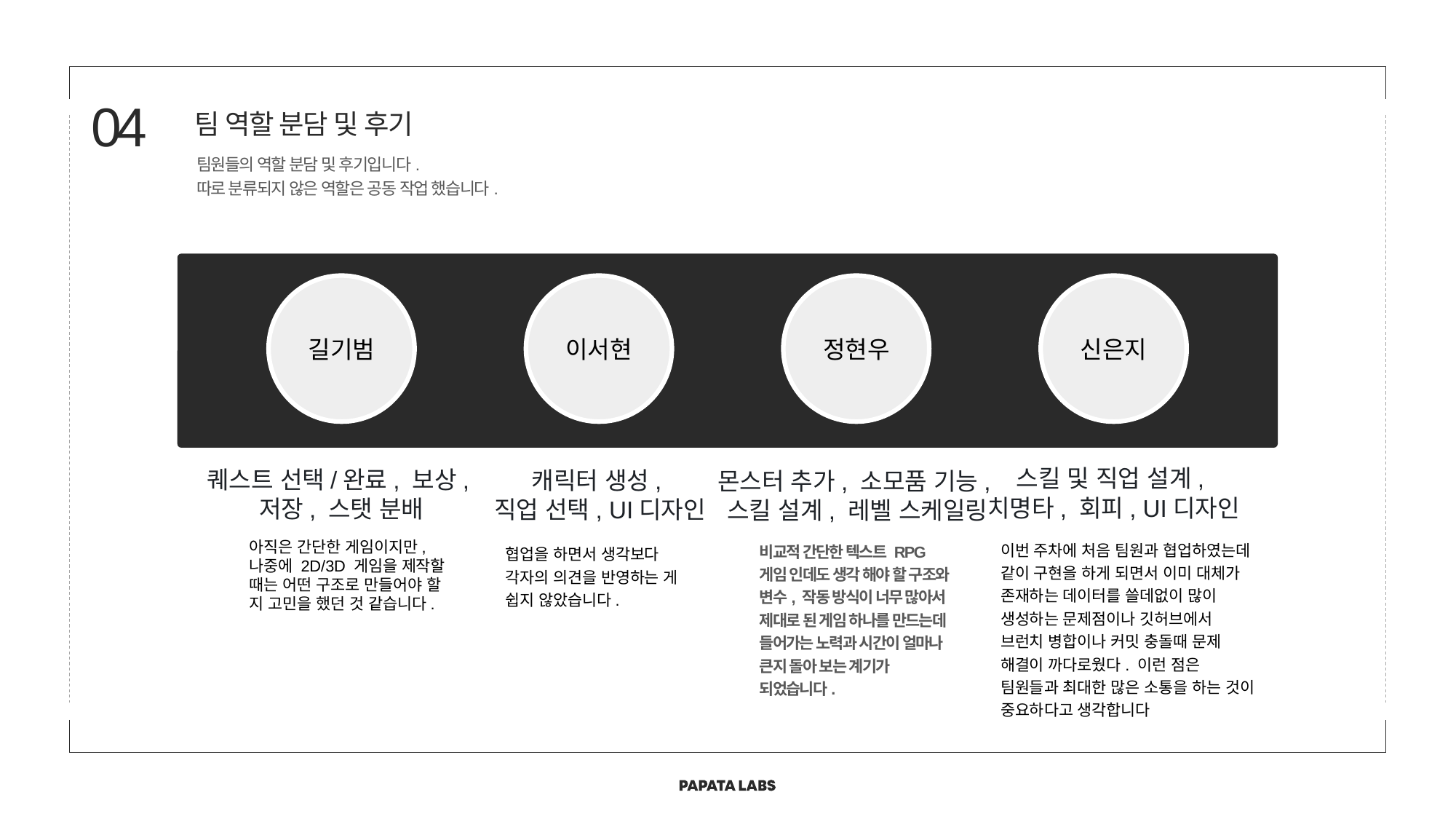

04
팀 역할 분담 및 후기
팀원들의 역할 분담 및 후기입니다.
따로 분류되지 않은 역할은 공동 작업 했습니다.

길기범
퀘스트 선택/완료, 보상,
저장, 스탯 분배
아직은 간단한 게임이지만,
나중에 2D/3D 게임을 제작할 때는 어떤 구조로 만들어야 할 지 고민을 했던 것 같습니다.
이서현
캐릭터 생성,
직업 선택, UI디자인
협업을 하면서 생각보다 각자의 의견을 반영하는 게 쉽지 않았습니다.
정현우
몬스터 추가, 소모품 기능,
스킬 설계, 레벨 스케일링
비교적 간단한 텍스트 RPG 게임 인데도 생각 해야 할 구조와 변수, 작동 방식이 너무 많아서 제대로 된 게임 하나를 만드는데 들어가는 노력과 시간이 얼마나 큰지 돌아 보는 계기가 되었습니다.
신은지
스킬 및 직업 설계,
치명타, 회피, UI디자인
이번 주차에 처음 팀원과 협업하였는데 같이 구현을 하게 되면서 이미 대체가 존재하는 데이터를 쓸데없이 많이 생성하는 문제점이나 깃허브에서 브런치 병합이나 커밋 충돌때 문제 해결이 까다로웠다. 이런 점은 팀원들과 최대한 많은 소통을 하는 것이 중요하다고 생각합니다